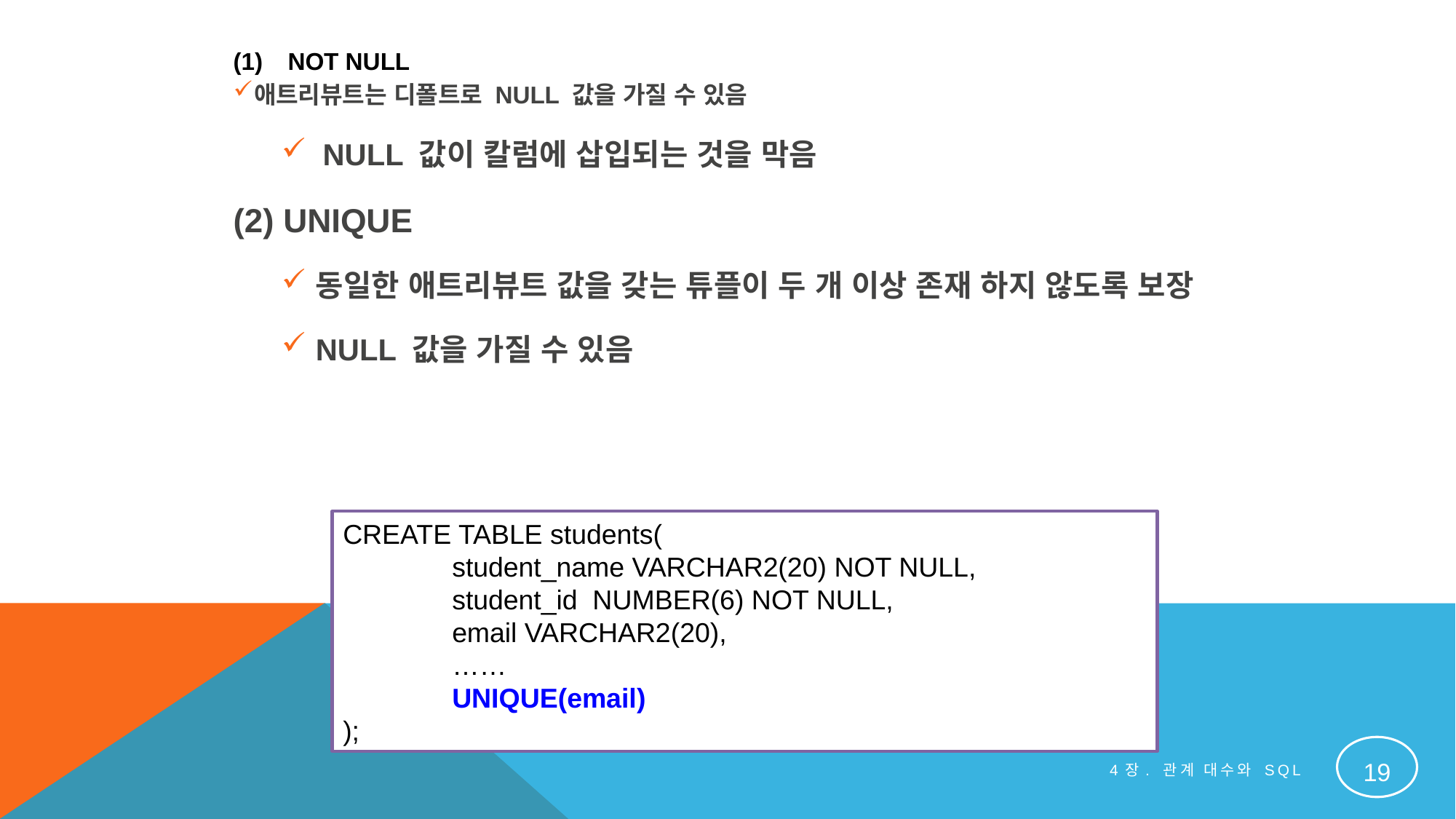

NOT NULL
애트리뷰트는 디폴트로 NULL 값을 가질 수 있음
NULL 값이 칼럼에 삽입되는 것을 막음
(2) UNIQUE
동일한 애트리뷰트 값을 갖는 튜플이 두 개 이상 존재 하지 않도록 보장
NULL 값을 가질 수 있음
CREATE TABLE students(
	student_name VARCHAR2(20) NOT NULL,
	student_id  NUMBER(6) NOT NULL,
	email VARCHAR2(20),
	……
	UNIQUE(email)
);
19
4장. 관계 대수와 SQL